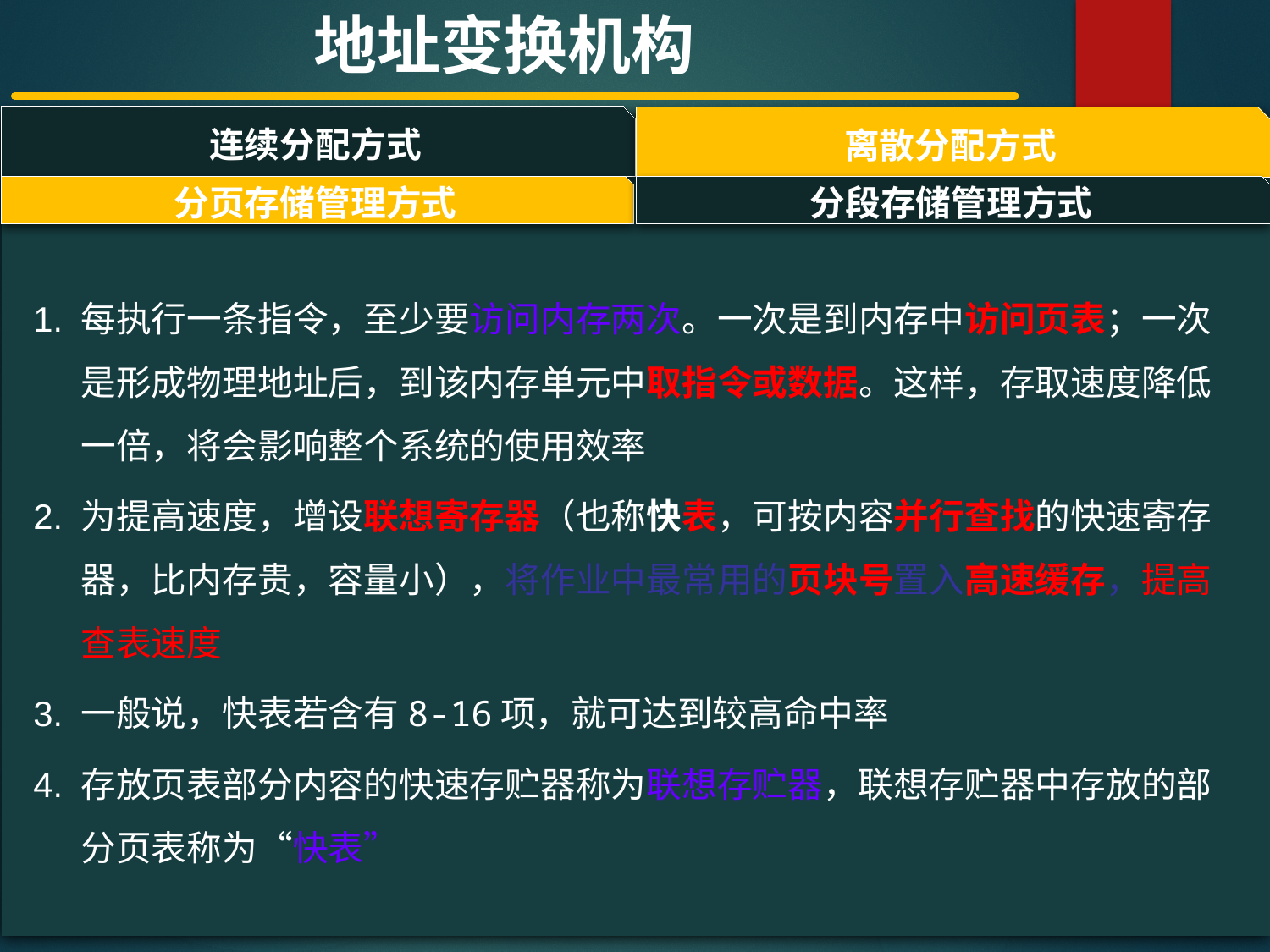

地址变换机构
连续分配方式
离散分配方式
#
分页存储管理方式
分段存储管理方式
每执行一条指令，至少要访问内存两次。一次是到内存中访问页表；一次是形成物理地址后，到该内存单元中取指令或数据。这样，存取速度降低一倍，将会影响整个系统的使用效率
为提高速度，增设联想寄存器（也称快表，可按内容并行查找的快速寄存器，比内存贵，容量小），将作业中最常用的页块号置入高速缓存，提高查表速度
一般说，快表若含有8-16项，就可达到较高命中率
存放页表部分内容的快速存贮器称为联想存贮器，联想存贮器中存放的部分页表称为“快表”